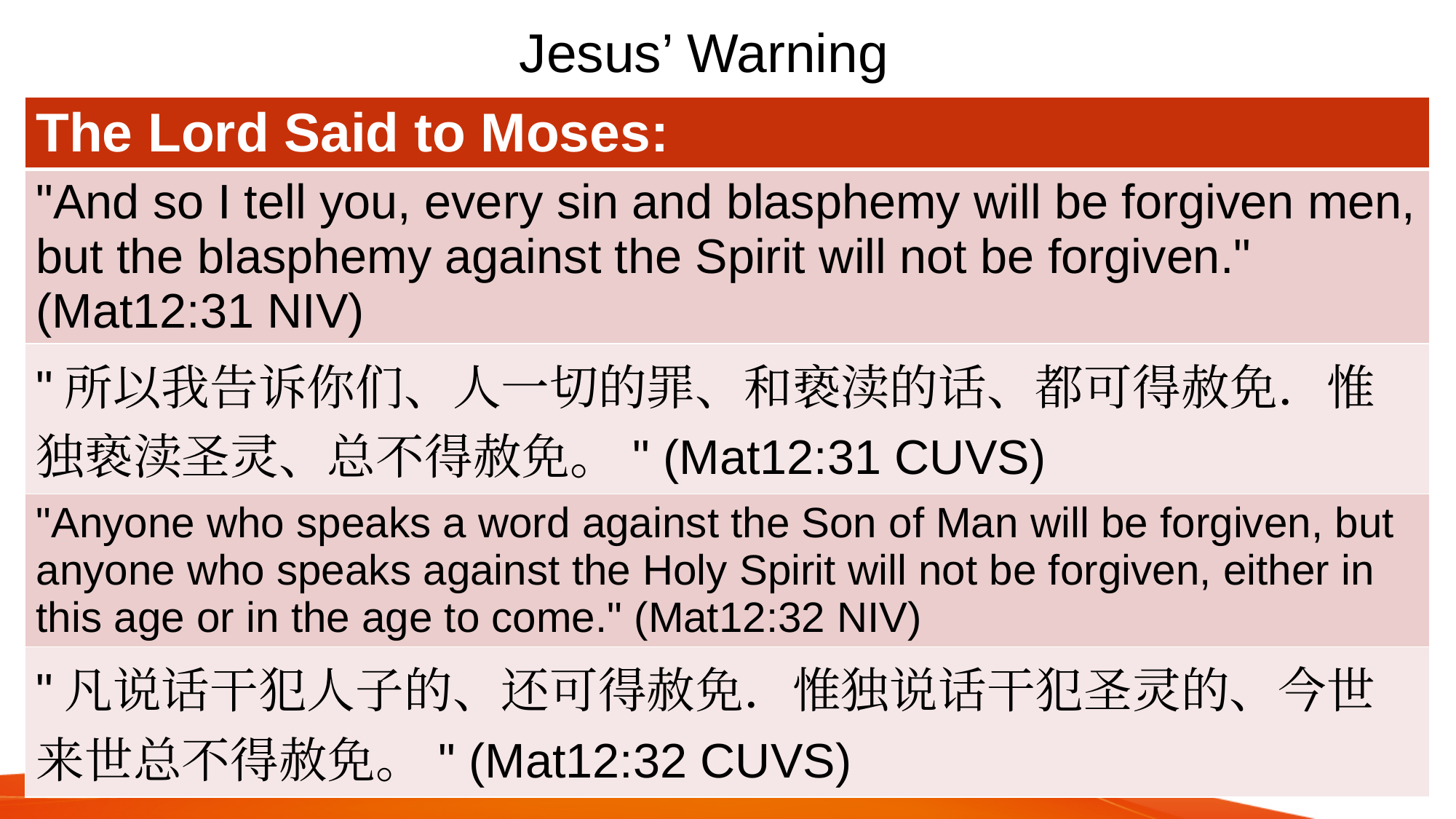

# Jesus’ Warning
| The Lord Said to Moses: |
| --- |
| "And so I tell you, every sin and blasphemy will be forgiven men, but the blasphemy against the Spirit will not be forgiven." (Mat12:31 NIV) |
| "所以我告诉你们、人一切的罪、和亵渎的话、都可得赦免．惟独亵渎圣灵、总不得赦免。" (Mat12:31 CUVS) |
| "Anyone who speaks a word against the Son of Man will be forgiven, but anyone who speaks against the Holy Spirit will not be forgiven, either in this age or in the age to come." (Mat12:32 NIV) |
| "凡说话干犯人子的、还可得赦免．惟独说话干犯圣灵的、今世来世总不得赦免。" (Mat12:32 CUVS) |